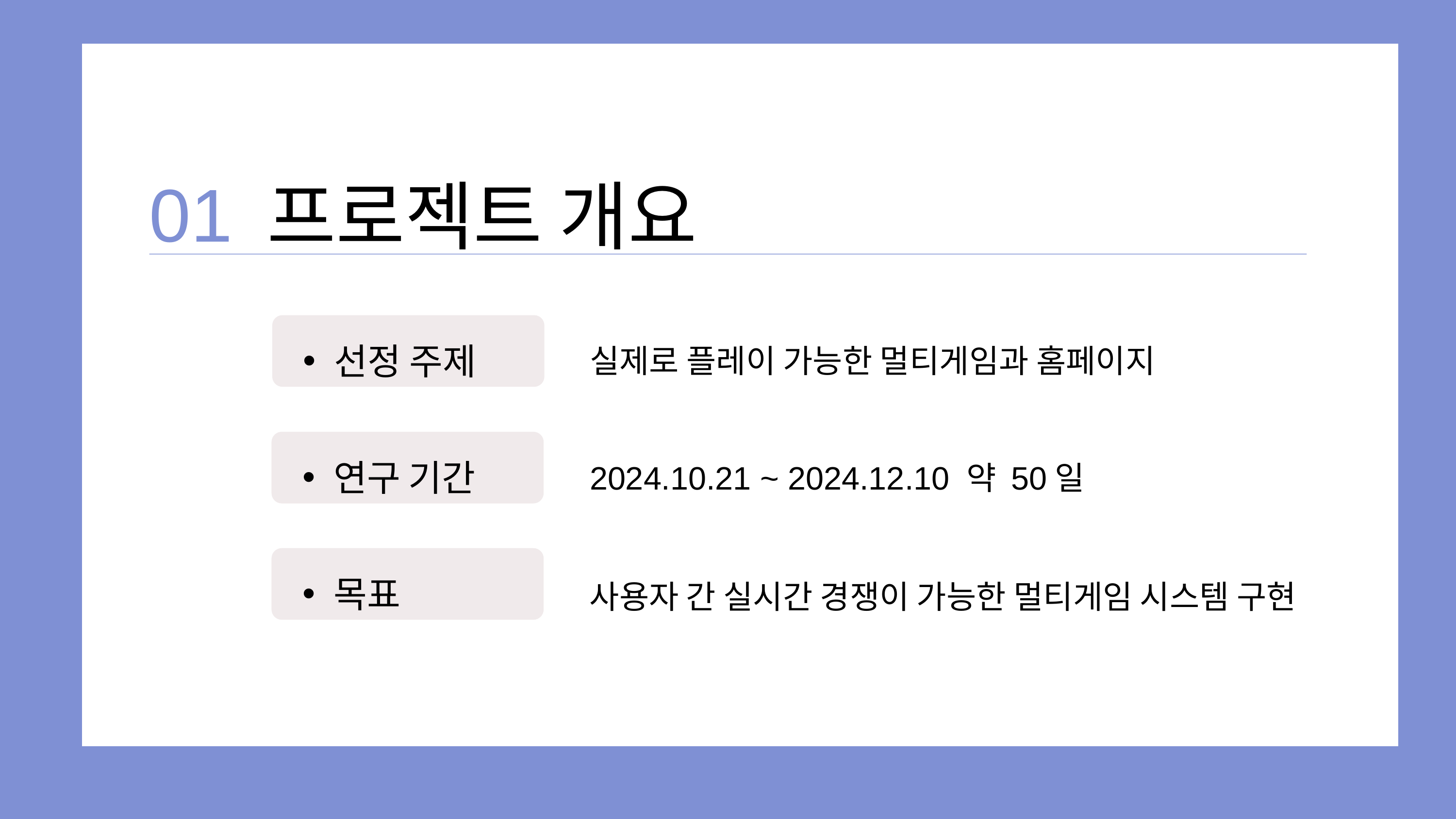

01
프로젝트 개요

선정 주제
실제로 플레이 가능한 멀티게임과 홈페이지

연구 기간
2024.10.21 ~ 2024.12.10 약 50일

목표
사용자 간 실시간 경쟁이 가능한 멀티게임 시스템 구현